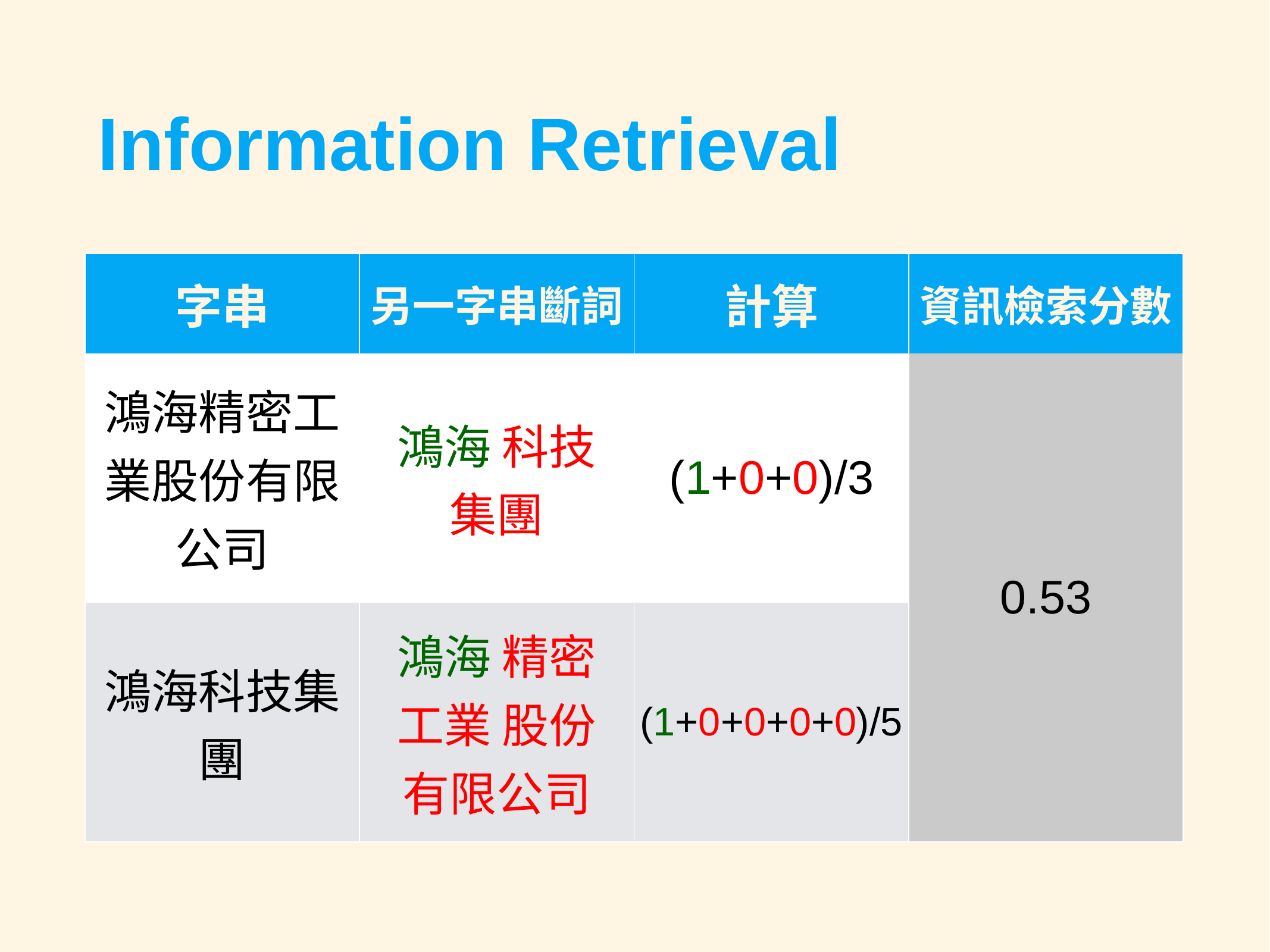

23
# Information Retrieval
| 字串 | 另一字串斷詞 | 計算 | 資訊檢索分數 |
| --- | --- | --- | --- |
| 鴻海精密工業股份有限公司 | 鴻海 科技 集團 | (1+0+0)/3 | 0.53 |
| 鴻海科技集團 | 鴻海 精密 工業 股份 有限公司 | (1+0+0+0+0)/5 |  |